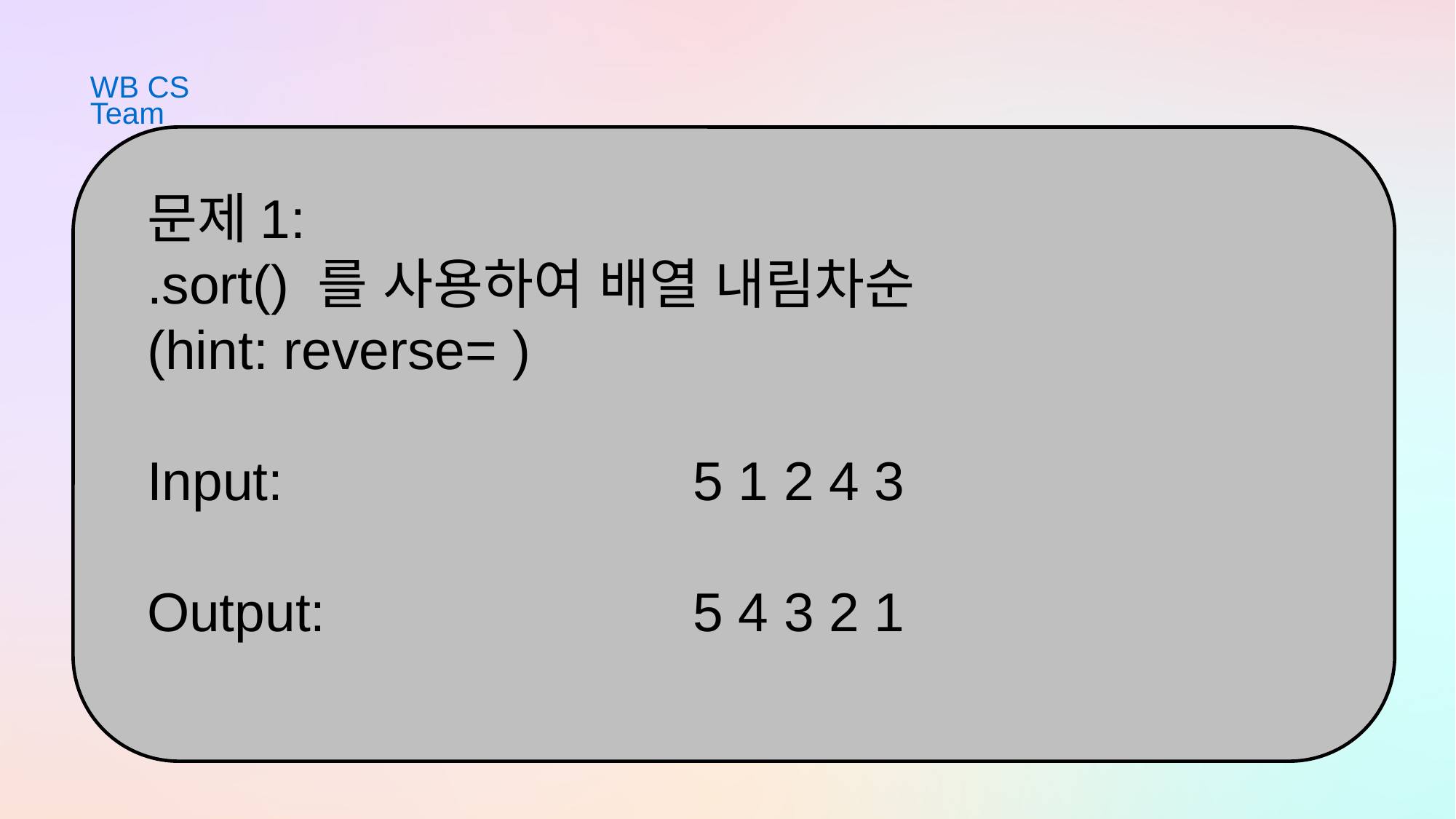

WB CS Team
문제1:
.sort() 를 사용하여 배열 내림차순
(hint: reverse= )

Input:				5 1 2 4 3

Output:				5 4 3 2 1